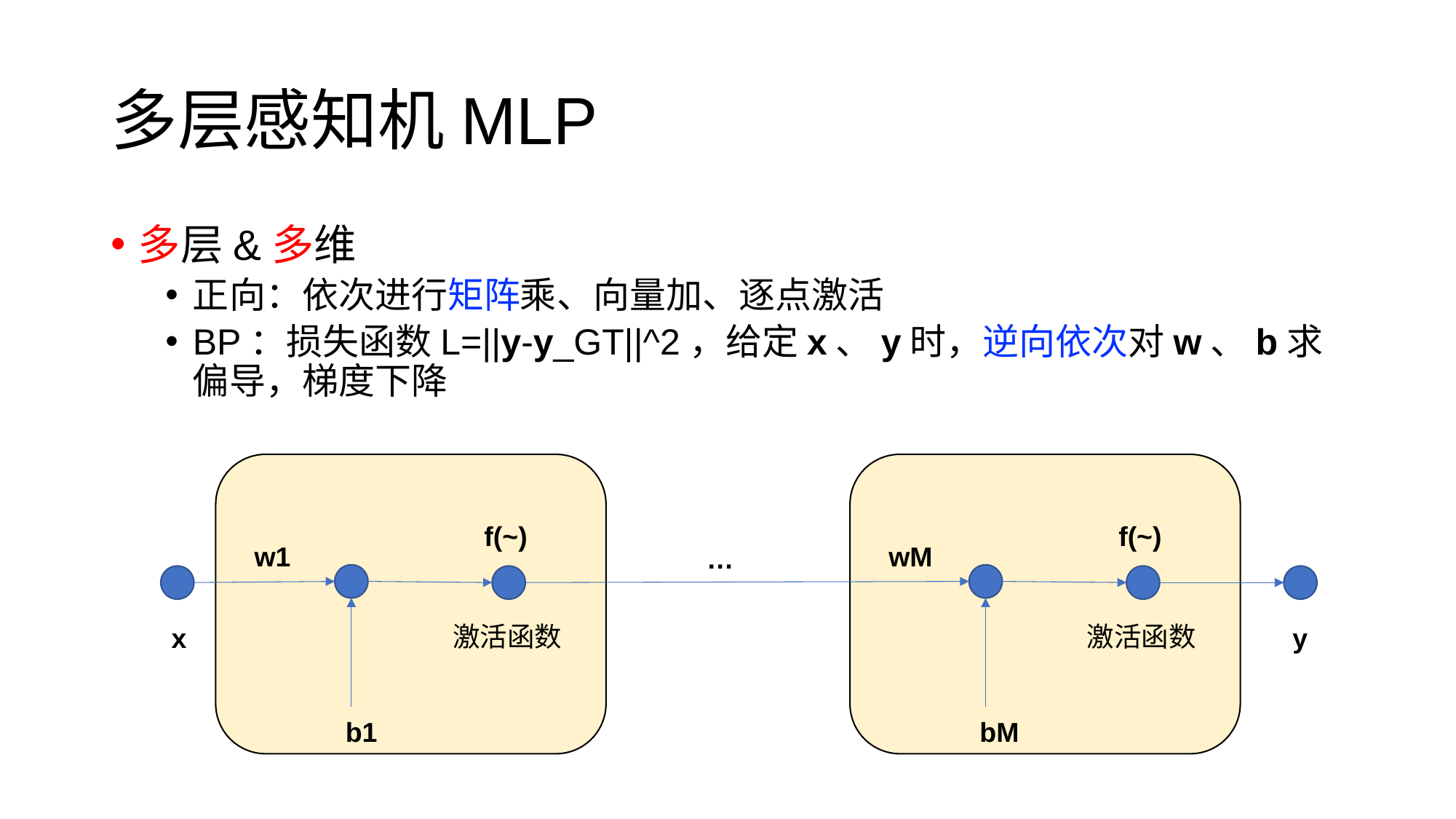

# 多层感知机MLP
多层&多维
正向：依次进行矩阵乘、向量加、逐点激活
BP：损失函数L=||y-y_GT||^2，给定x、y时，逆向依次对w、b求偏导，梯度下降

f(~)
f(~)
w1
wM
…

激活函数
激活函数
x
y
b1
bM